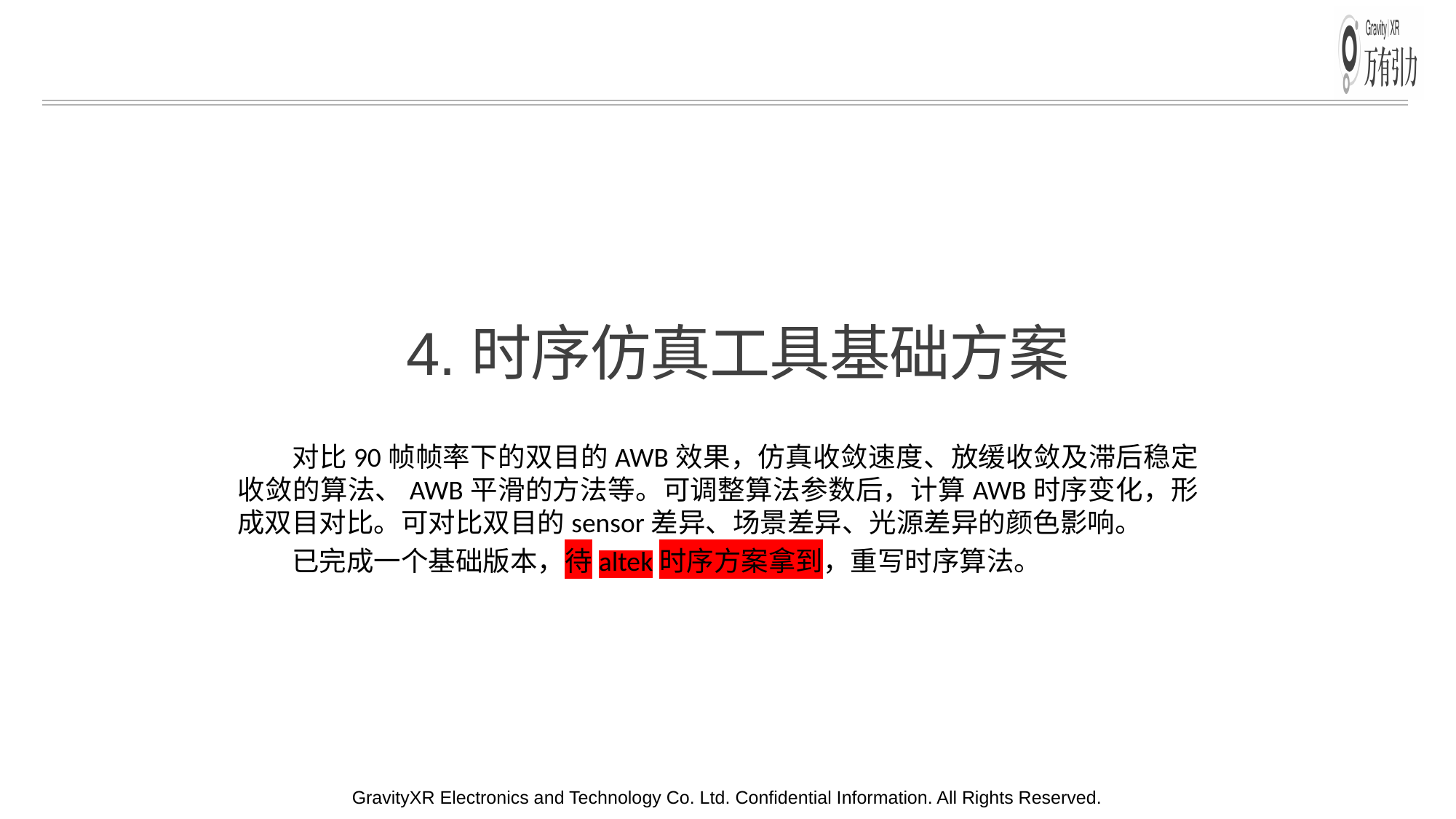

4.时序仿真工具基础方案
对比90帧帧率下的双目的AWB效果，仿真收敛速度、放缓收敛及滞后稳定收敛的算法、AWB平滑的方法等。可调整算法参数后，计算AWB时序变化，形成双目对比。可对比双目的sensor差异、场景差异、光源差异的颜色影响。
已完成一个基础版本，待altek时序方案拿到，重写时序算法。